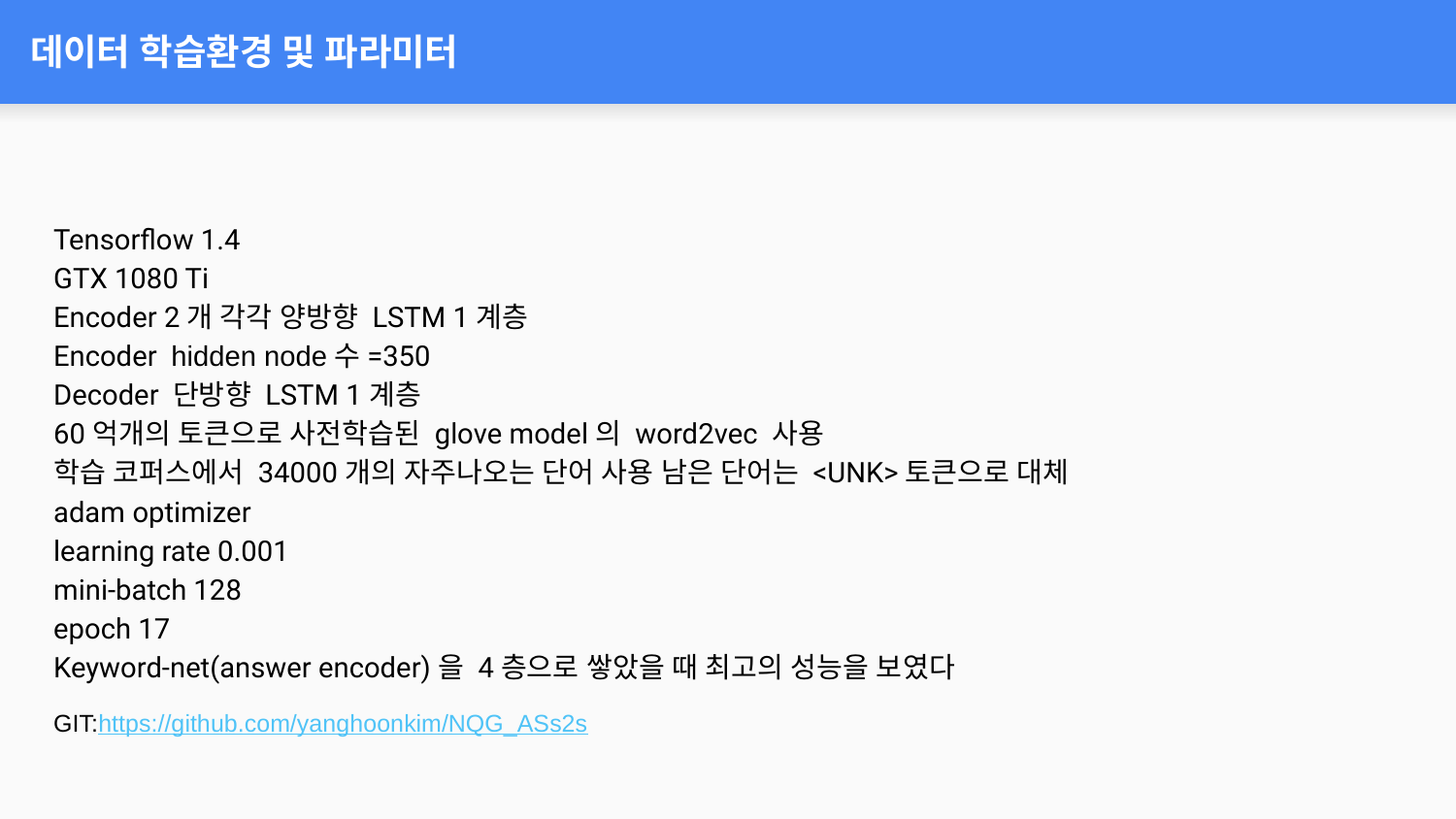

# 데이터 학습환경 및 파라미터
Tensorflow 1.4
GTX 1080 Ti
Encoder 2개 각각 양방향 LSTM 1계층
Encoder  hidden node수=350
Decoder 단방향 LSTM 1계층
60억개의 토큰으로 사전학습된 glove model의 word2vec 사용
학습 코퍼스에서 34000개의 자주나오는 단어 사용 남은 단어는 <UNK>토큰으로 대체
adam optimizer
learning rate 0.001
mini-batch 128
epoch 17
Keyword-net(answer encoder)을 4층으로 쌓았을 때 최고의 성능을 보였다
GIT:https://github.com/yanghoonkim/NQG_ASs2s